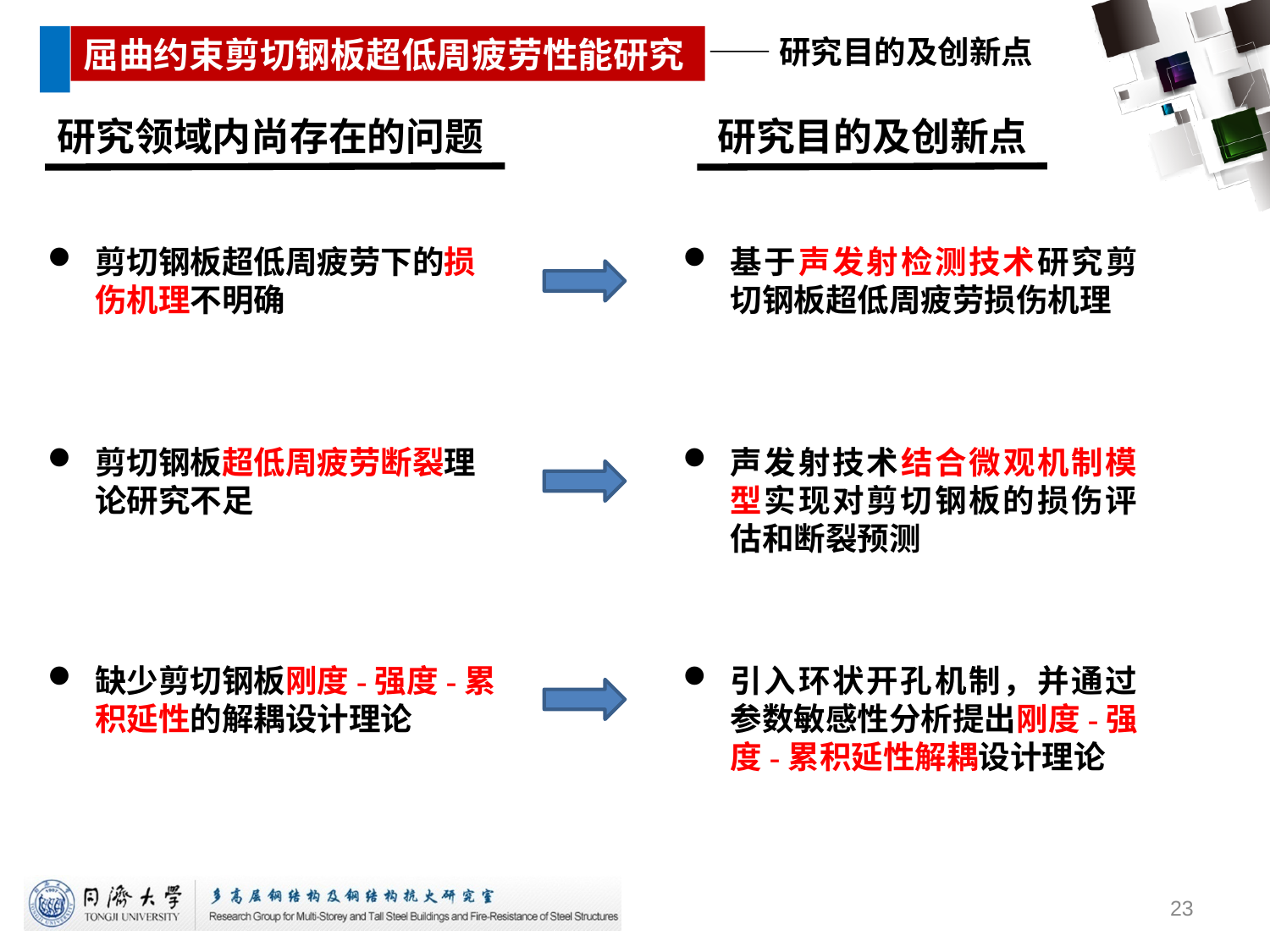

研究领域内尚存在的问题
研究目的及创新点
剪切钢板超低周疲劳下的损伤机理不明确
基于声发射检测技术研究剪切钢板超低周疲劳损伤机理

剪切钢板超低周疲劳断裂理论研究不足
声发射技术结合微观机制模型实现对剪切钢板的损伤评估和断裂预测

缺少剪切钢板刚度-强度-累积延性的解耦设计理论
引入环状开孔机制，并通过参数敏感性分析提出刚度-强度-累积延性解耦设计理论

23